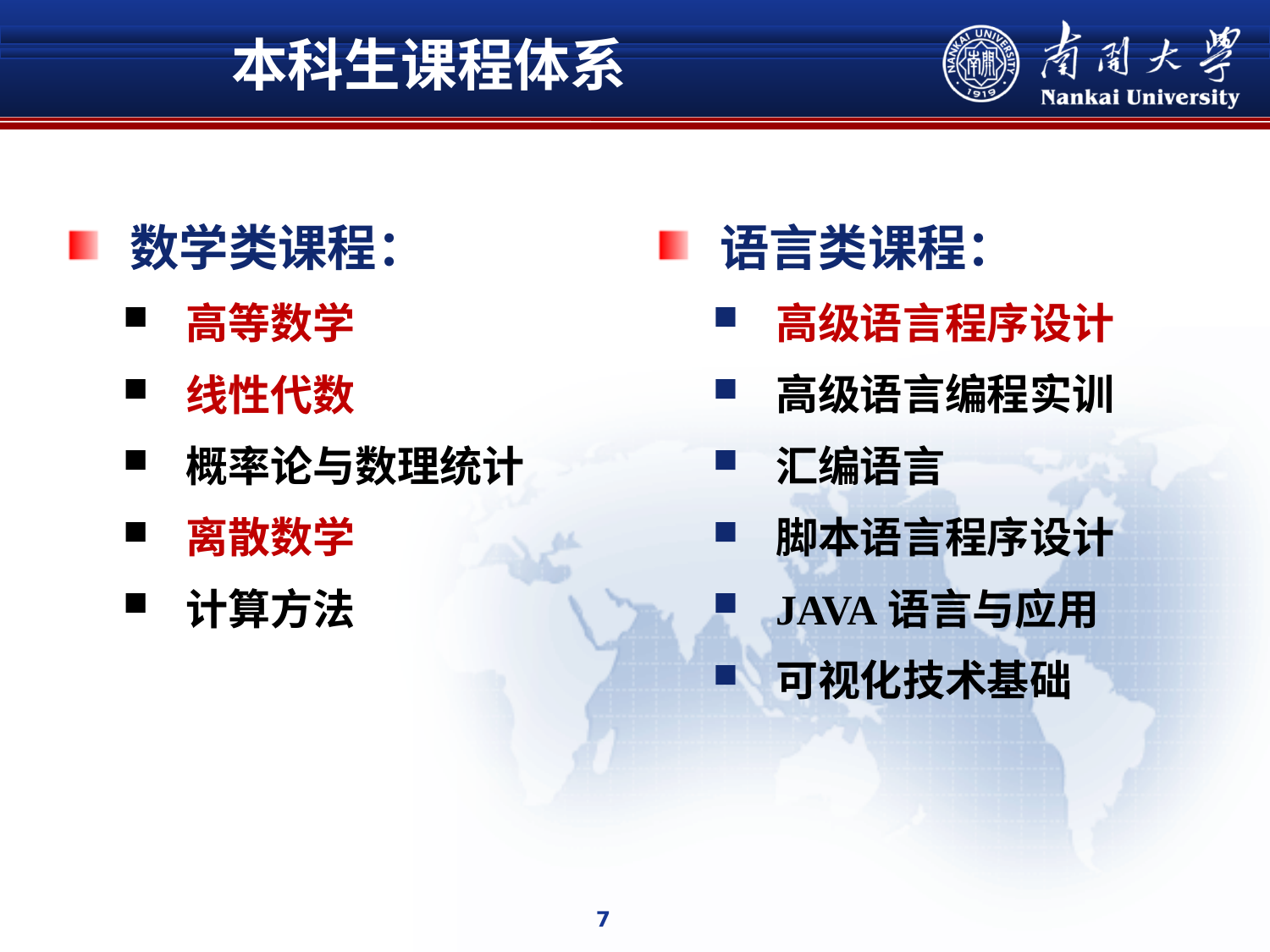

# 本科生课程体系
数学类课程：
高等数学
线性代数
概率论与数理统计
离散数学
计算方法

语言类课程：
高级语言程序设计
高级语言编程实训
汇编语言
脚本语言程序设计
JAVA语言与应用
可视化技术基础
7